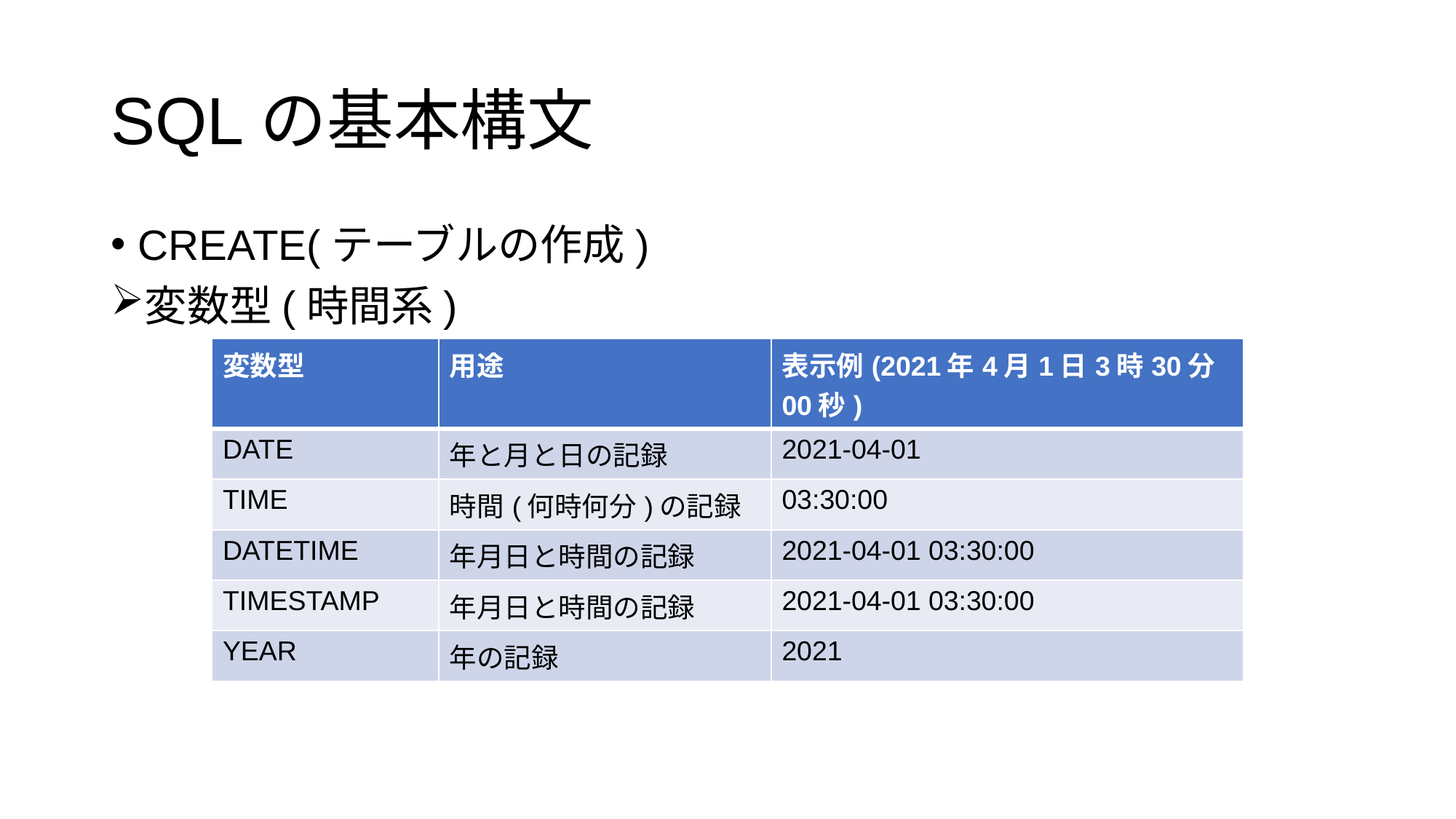

# SQLの基本構文
CREATE(テーブルの作成)
変数型(時間系)
| 変数型 | 用途 | 表示例(2021年4月1日3時30分00秒) |
| --- | --- | --- |
| DATE | 年と月と日の記録 | 2021-04-01 |
| TIME | 時間(何時何分)の記録 | 03:30:00 |
| DATETIME | 年月日と時間の記録 | 2021-04-01 03:30:00 |
| TIMESTAMP | 年月日と時間の記録 | 2021-04-01 03:30:00 |
| YEAR | 年の記録 | 2021 |